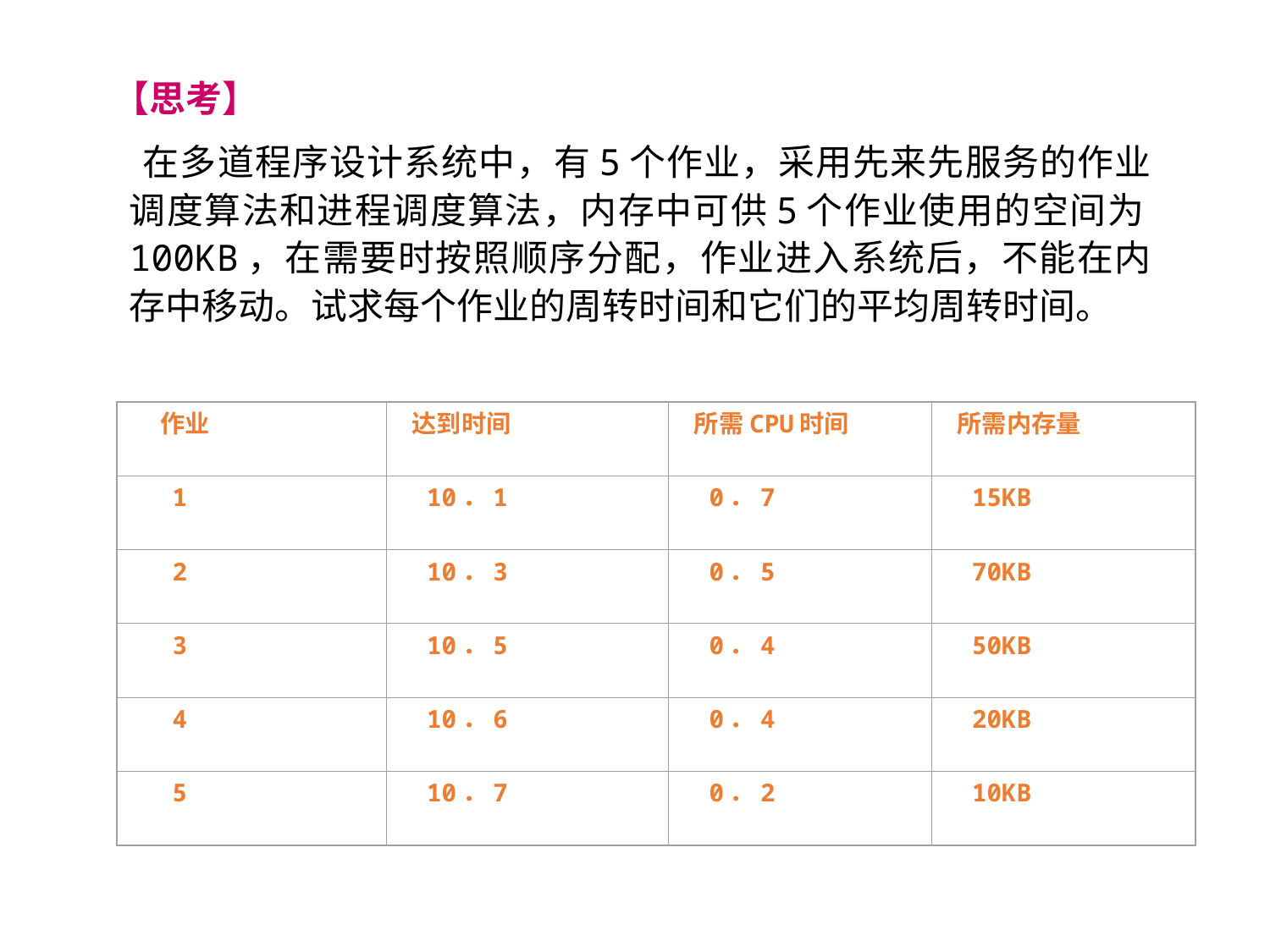

【思考】
    在多道程序设计系统中，有5个作业，采用先来先服务的作业调度算法和进程调度算法，内存中可供5个作业使用的空间为100KB，在需要时按照顺序分配，作业进入系统后，不能在内存中移动。试求每个作业的周转时间和它们的平均周转时间。

  作业

达到时间

所需CPU时间

所需内存量

  1

 10．1

 0．7

 15KB

  2

 10．3

 0．5

 70KB

  3

 10．5

 0．4

 50KB

  4

 10．6

 0．4

 20KB

  5

 10．7

 0．2

 10KB